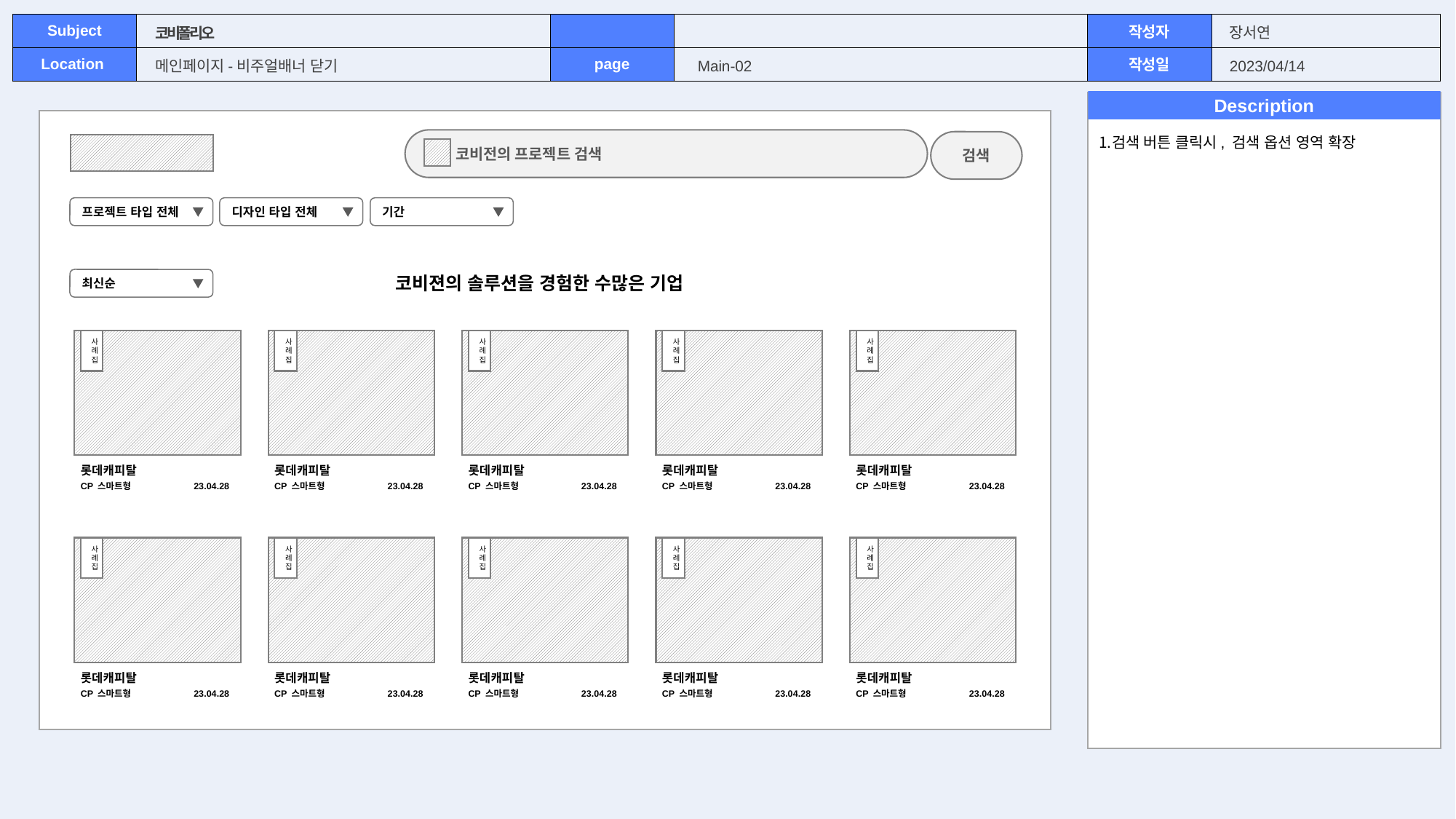

# 코비폴리오
메인페이지-비주얼배너 닫기
Main-02
2023/04/14
       코비전의 프로젝트 검색
검색

검색 버튼 클릭시, 검색 옵션 영역 확장

프로젝트 타입 전체

디자인 타입 전체

기간

코비젼의 솔루션을 경험한 수많은 기업
최신순

롯데캐피탈
CP 스마트형
23.04.28
사례집

롯데캐피탈
CP 스마트형
23.04.28
사례집

롯데캐피탈
CP 스마트형
23.04.28
사례집

롯데캐피탈
CP 스마트형
23.04.28
사례집

롯데캐피탈
CP 스마트형
23.04.28
사례집

롯데캐피탈
CP 스마트형
23.04.28
사례집

롯데캐피탈
CP 스마트형
23.04.28
사례집

롯데캐피탈
CP 스마트형
23.04.28
사례집

롯데캐피탈
CP 스마트형
23.04.28
사례집

롯데캐피탈
CP 스마트형
23.04.28
사례집